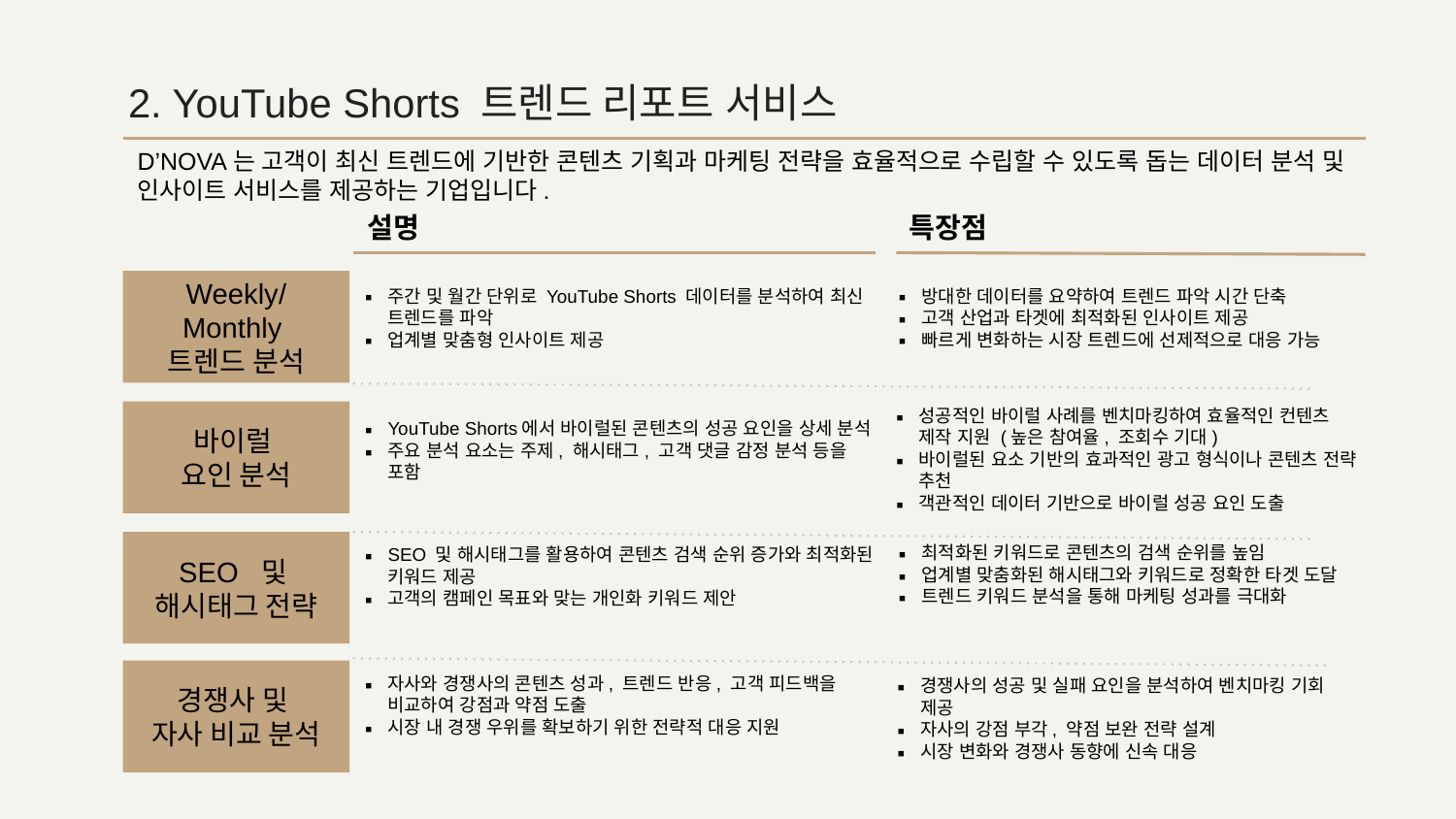

# 2. YouTube Shorts 트렌드 리포트 서비스
D’NOVA는 고객이 최신 트렌드에 기반한 콘텐츠 기획과 마케팅 전략을 효율적으로 수립할 수 있도록 돕는 데이터 분석 및 인사이트 서비스를 제공하는 기업입니다.
설명
특장점
Weekly/Monthly
트렌드 분석
주간 및 월간 단위로 YouTube Shorts 데이터를 분석하여 최신 트렌드를 파악
업계별 맞춤형 인사이트 제공
방대한 데이터를 요약하여 트렌드 파악 시간 단축
고객 산업과 타겟에 최적화된 인사이트 제공
빠르게 변화하는 시장 트렌드에 선제적으로 대응 가능
성공적인 바이럴 사례를 벤치마킹하여 효율적인 컨텐츠 제작 지원 (높은 참여율, 조회수 기대)
바이럴된 요소 기반의 효과적인 광고 형식이나 콘텐츠 전략 추천
객관적인 데이터 기반으로 바이럴 성공 요인 도출
바이럴
요인 분석
YouTube Shorts에서 바이럴된 콘텐츠의 성공 요인을 상세 분석
주요 분석 요소는 주제, 해시태그, 고객 댓글 감정 분석 등을 포함
최적화된 키워드로 콘텐츠의 검색 순위를 높임
업계별 맞춤화된 해시태그와 키워드로 정확한 타겟 도달
트렌드 키워드 분석을 통해 마케팅 성과를 극대화
SEO  및
해시태그 전략
SEO 및 해시태그를 활용하여 콘텐츠 검색 순위 증가와 최적화된 키워드 제공
고객의 캠페인 목표와 맞는 개인화 키워드 제안
경쟁사 및
자사 비교 분석
자사와 경쟁사의 콘텐츠 성과, 트렌드 반응, 고객 피드백을 비교하여 강점과 약점 도출
시장 내 경쟁 우위를 확보하기 위한 전략적 대응 지원
경쟁사의 성공 및 실패 요인을 분석하여 벤치마킹 기회 제공
자사의 강점 부각, 약점 보완 전략 설계
시장 변화와 경쟁사 동향에 신속 대응